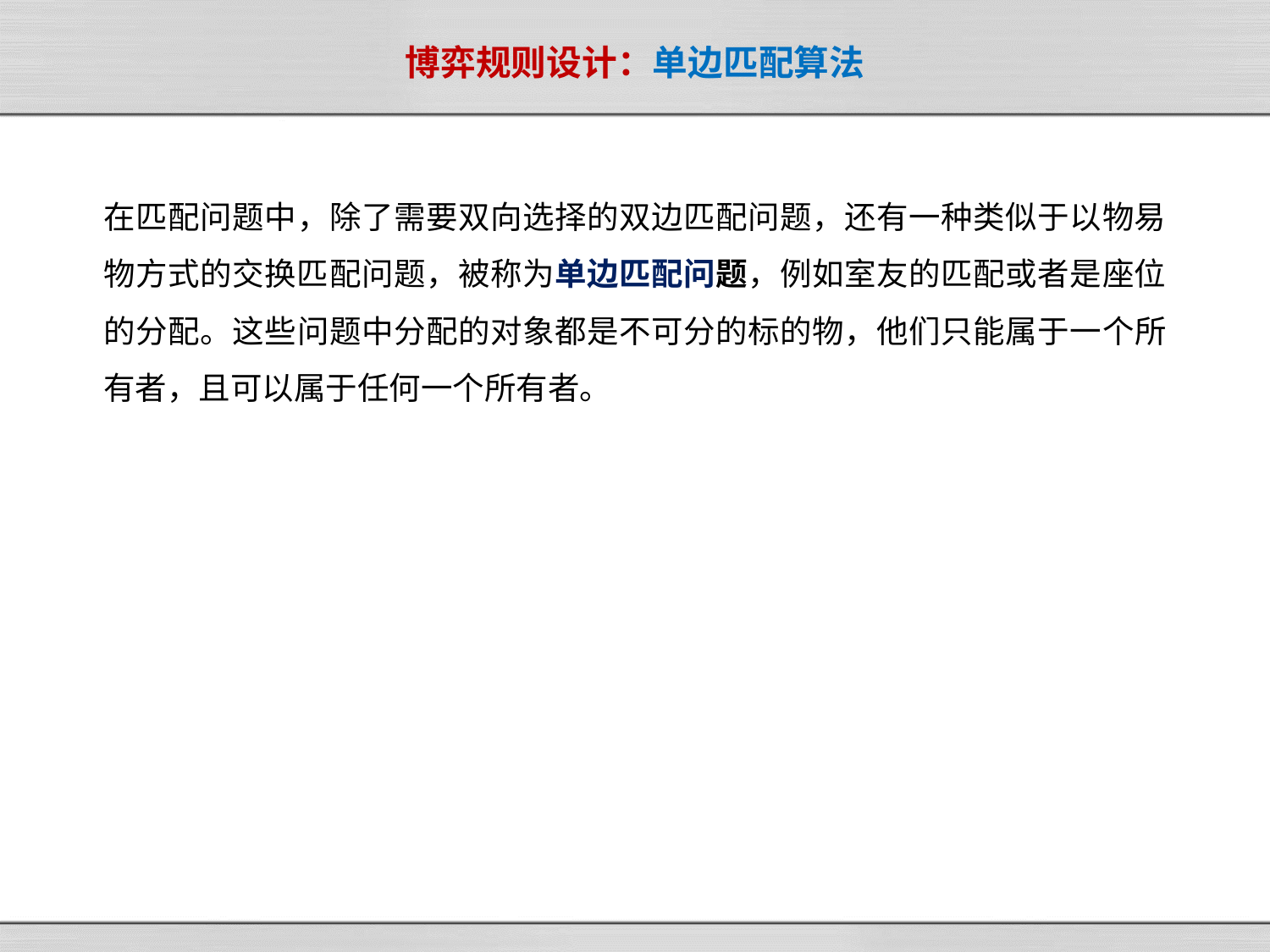

# 博弈规则设计：单边匹配算法
在匹配问题中，除了需要双向选择的双边匹配问题，还有一种类似于以物易物方式的交换匹配问题，被称为单边匹配问题，例如室友的匹配或者是座位的分配。这些问题中分配的对象都是不可分的标的物，他们只能属于一个所有者，且可以属于任何一个所有者。